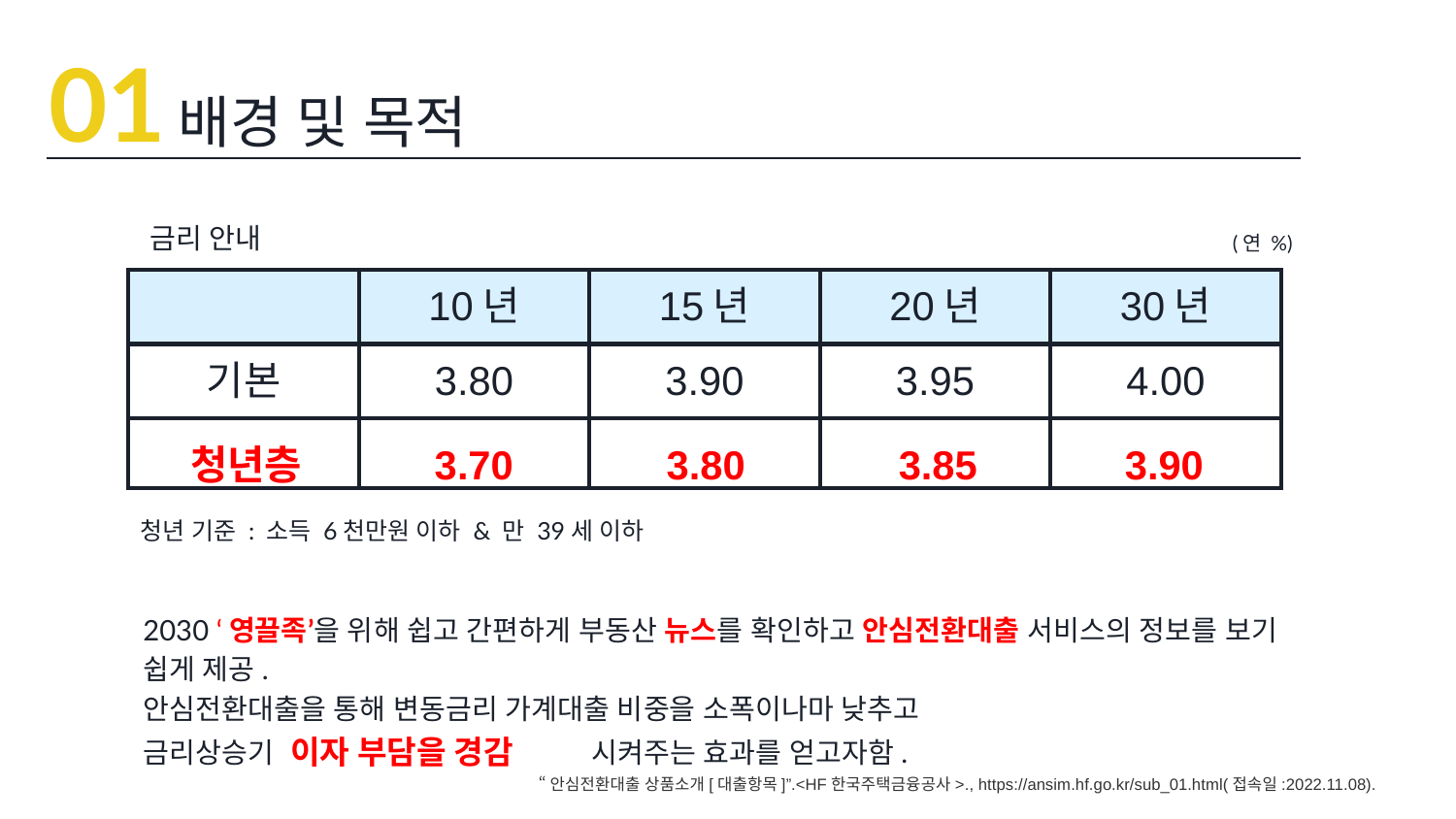

01
배경 및 목적
금리 안내
(연 %)
|  | 10년 | 15년 | 20년 | 30년 |
| --- | --- | --- | --- | --- |
| 기본 | 3.80 | 3.90 | 3.95 | 4.00 |
|  |  |  |  |  |
청년층
3.70
3.80
3.85
3.90
청년 기준 : 소득 6천만원 이하 & 만 39세 이하
2030 ‘영끌족’을 위해 쉽고 간편하게 부동산 뉴스를 확인하고 안심전환대출 서비스의 정보를 보기 쉽게 제공.
안심전환대출을 통해 변동금리 가계대출 비중을 소폭이나마 낮추고
금리상승기                                         시켜주는 효과를 얻고자함.
이자 부담을 경감
“안심전환대출 상품소개[대출항목]”.<HF한국주택금융공사>., https://ansim.hf.go.kr/sub_01.html(접속일:2022.11.08).